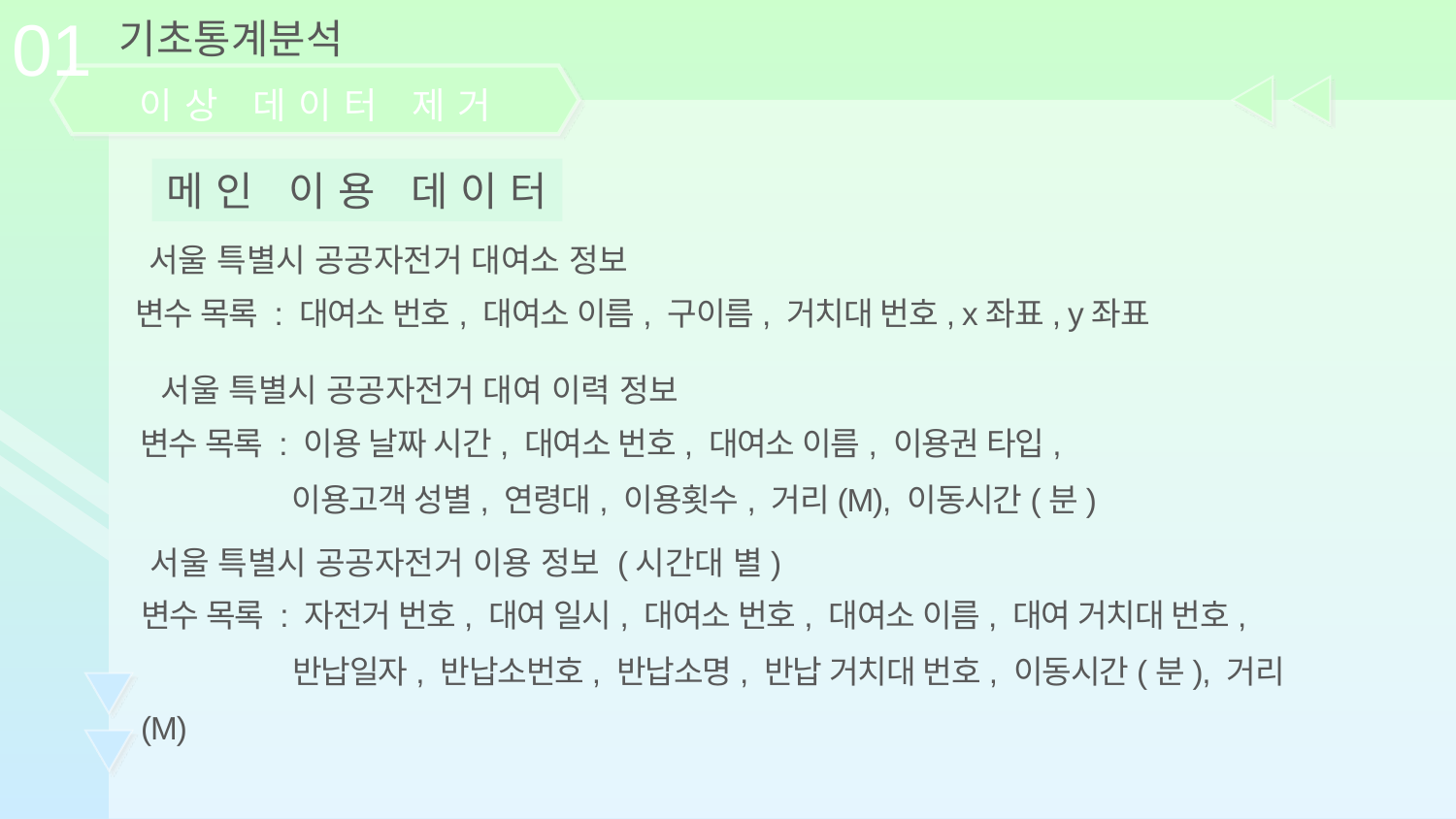

01
기초통계분석
이상 데이터 제거
메인 이용 데이터
서울 특별시 공공자전거 대여소 정보
변수 목록 : 대여소 번호, 대여소 이름, 구이름, 거치대 번호, x좌표, y좌표
서울 특별시 공공자전거 대여 이력 정보
변수 목록 : 이용 날짜 시간, 대여소 번호, 대여소 이름, 이용권 타입,
                  이용고객 성별, 연령대, 이용횟수, 거리(M), 이동시간(분)
서울 특별시 공공자전거 이용 정보 (시간대 별)
변수 목록 : 자전거 번호, 대여 일시, 대여소 번호, 대여소 이름, 대여 거치대 번호,
                  반납일자, 반납소번호, 반납소명, 반납 거치대 번호, 이동시간(분), 거리(M)